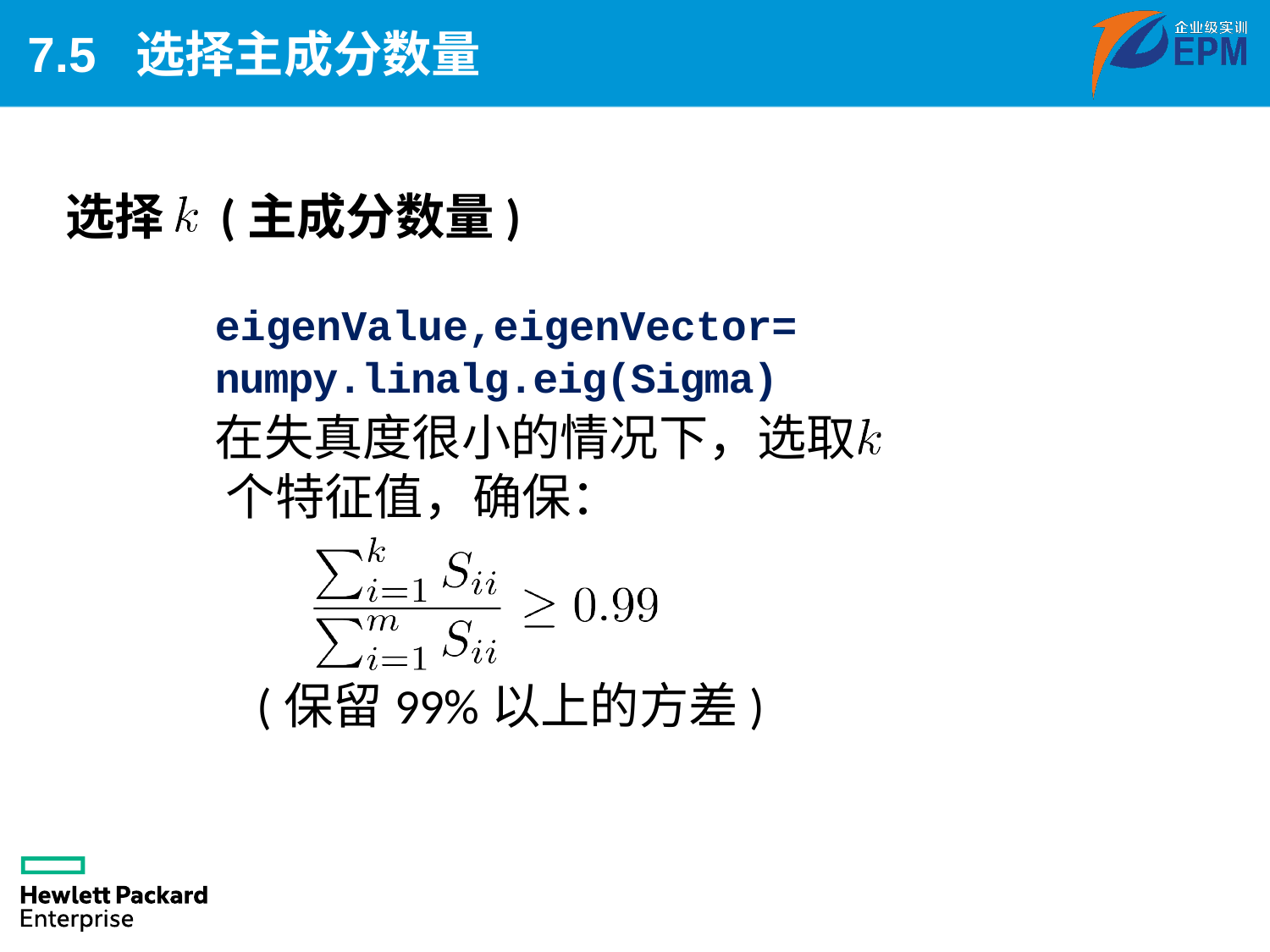

# 7.5  选择主成分数量
选择    (主成分数量)

eigenValue,eigenVector=
numpy.linalg.eig(Sigma)
在失真度很小的情况下，选取     个特征值，确保：

(保留99%以上的方差)